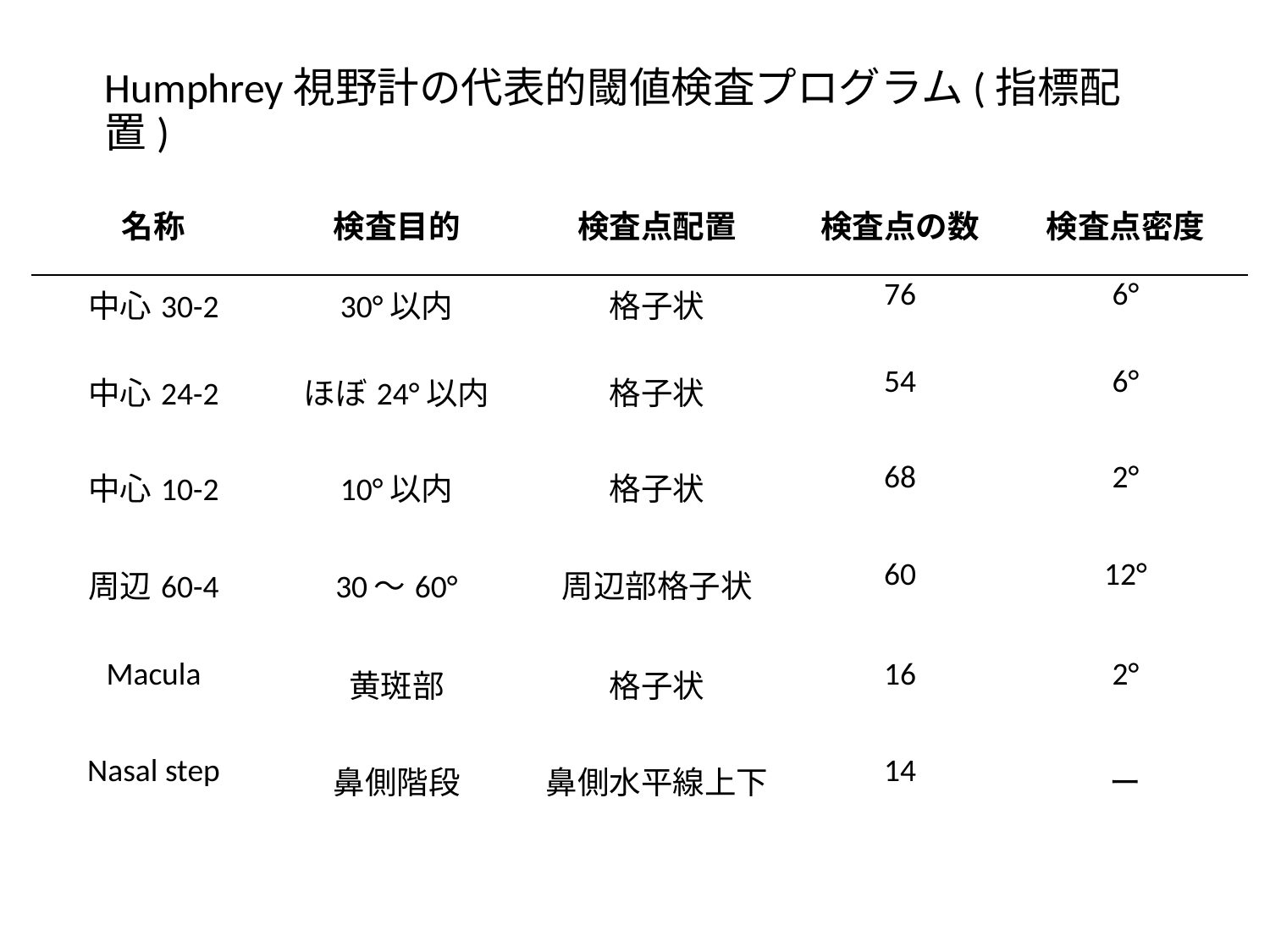

# Humphrey視野計の代表的閾値検査プログラム(指標配置)
| 名称 | 検査目的 | 検査点配置 | 検査点の数 | 検査点密度 |
| --- | --- | --- | --- | --- |
| 中心30-2 | 30°以内 | 格子状 | 76 | 6° |
| 中心24-2 | ほぼ24°以内 | 格子状 | 54 | 6° |
| 中心10-2 | 10°以内 | 格子状 | 68 | 2° |
| 周辺60-4 | 30～60° | 周辺部格子状 | 60 | 12° |
| Macula | 黄斑部 | 格子状 | 16 | 2° |
| Nasal step | 鼻側階段 | 鼻側水平線上下 | 14 | ー |